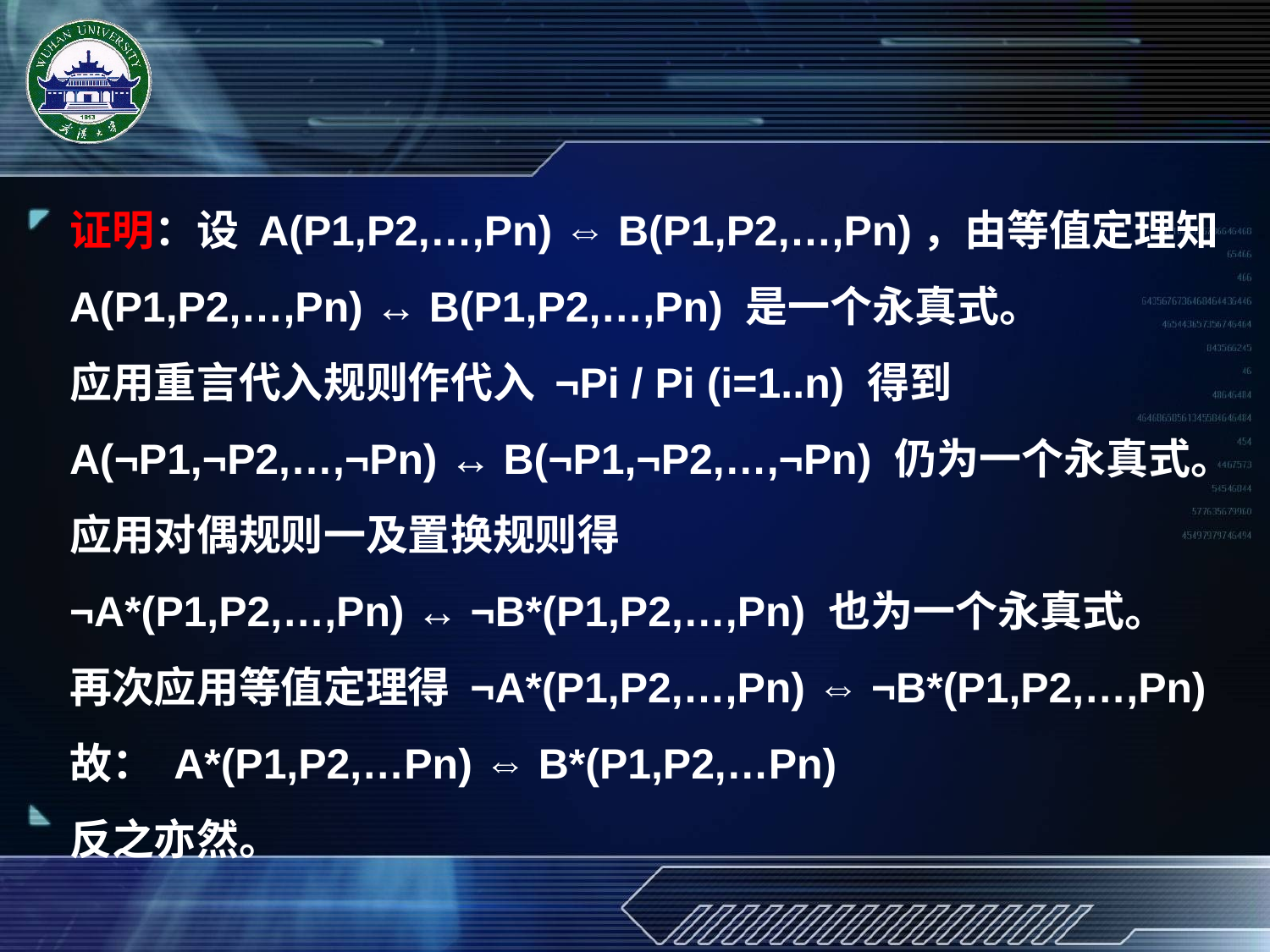

证明：设 A(P1,P2,…,Pn) ⇔ B(P1,P2,…,Pn)，由等值定理知A(P1,P2,…,Pn) ↔ B(P1,P2,…,Pn) 是一个永真式。
应用重言代入规则作代入 ¬Pi / Pi (i=1..n) 得到
A(¬P1,¬P2,…,¬Pn) ↔ B(¬P1,¬P2,…,¬Pn) 仍为一个永真式。
应用对偶规则一及置换规则得
¬A*(P1,P2,…,Pn) ↔ ¬B*(P1,P2,…,Pn) 也为一个永真式。
再次应用等值定理得 ¬A*(P1,P2,…,Pn) ⇔ ¬B*(P1,P2,…,Pn)
故： A*(P1,P2,…Pn) ⇔ B*(P1,P2,…Pn)
反之亦然。